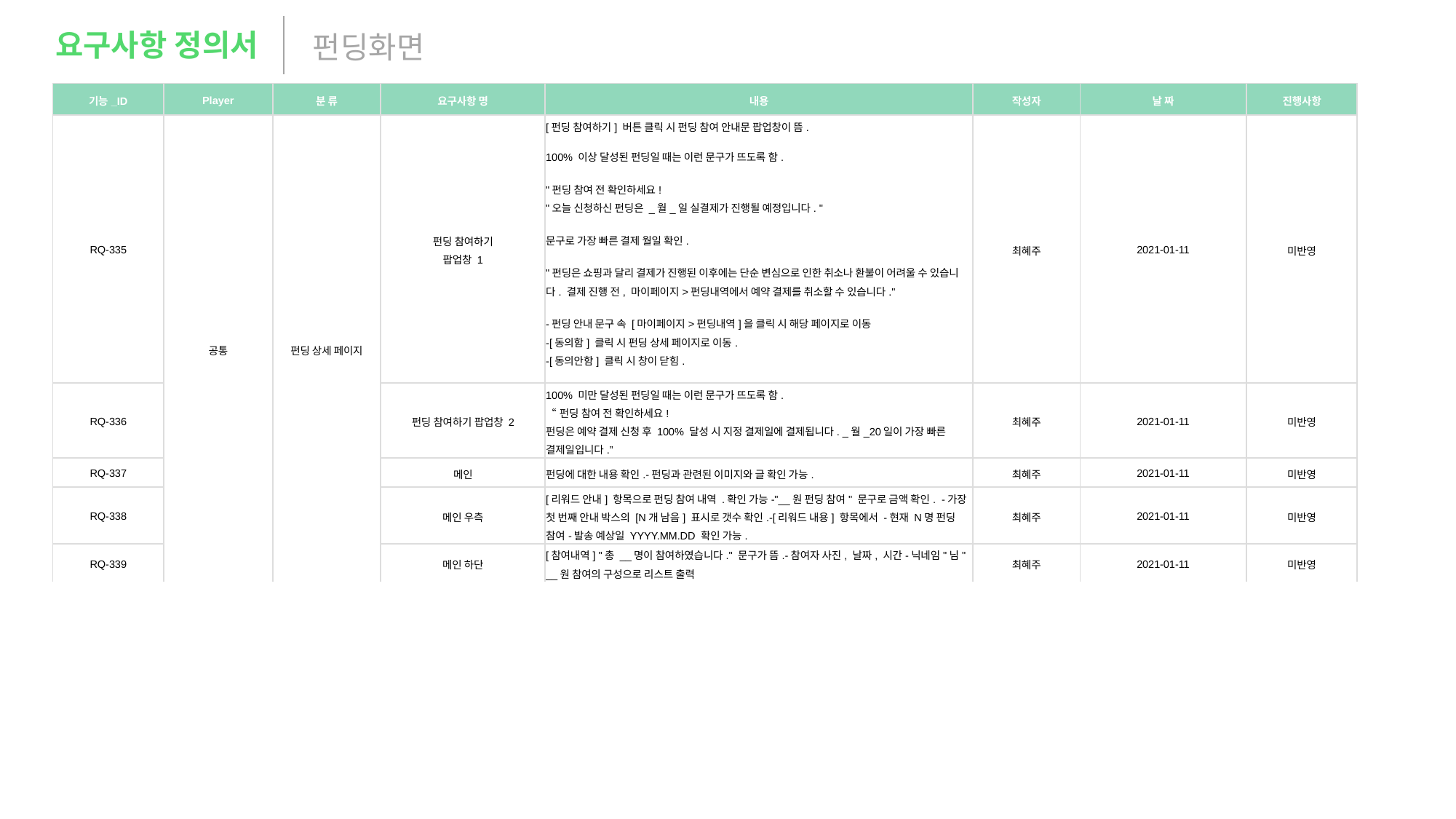

요구사항 정의서
펀딩화면
| 기능\_ID | Player | 분 류 | 요구사항 명 | 내용 | 작성자 | 날 짜 | 진행사항 |
| --- | --- | --- | --- | --- | --- | --- | --- |
| RQ-335 | 공통 | 펀딩 상세 페이지 | 펀딩 참여하기 팝업창 1 | [펀딩 참여하기] 버튼 클릭 시 펀딩 참여 안내문 팝업창이 뜸. 100% 이상 달성된 펀딩일 때는 이런 문구가 뜨도록 함. "펀딩 참여 전 확인하세요! "오늘 신청하신 펀딩은 \_월\_일 실결제가 진행될 예정입니다. " 문구로 가장 빠른 결제 월일 확인. "펀딩은 쇼핑과 달리 결제가 진행된 이후에는 단순 변심으로 인한 취소나 환불이 어려울 수 있습니다. 결제 진행 전, 마이페이지>펀딩내역에서 예약 결제를 취소할 수 있습니다." -펀딩 안내 문구 속 [마이페이지>펀딩내역]을 클릭 시 해당 페이지로 이동 -[동의함] 클릭 시 펀딩 상세 페이지로 이동. -[동의안함] 클릭 시 창이 닫힘. | 최혜주 | 2021-01-11 | 미반영 |
| RQ-336 |  |  | 펀딩 참여하기 팝업창 2 | 100% 미만 달성된 펀딩일 때는 이런 문구가 뜨도록 함. “펀딩 참여 전 확인하세요! 펀딩은 예약 결제 신청 후 100% 달성 시 지정 결제일에 결제됩니다. \_월\_20일이 가장 빠른 결제일입니다.” | 최혜주 | 2021-01-11 | 미반영 |
| RQ-337 |  |  | 메인 | 펀딩에 대한 내용 확인. -펀딩과 관련된 이미지와 글 확인 가능. | 최혜주 | 2021-01-11 | 미반영 |
| RQ-338 |  |  | 메인 우측 | [리워드 안내] 항목으로 펀딩 참여 내역 .확인 가능 -"\_\_원 펀딩 참여" 문구로 금액 확인.  -가장 첫 번째 안내 박스의 [N개 남음] 표시로 갯수 확인. -[리워드 내용] 항목에서  -현재 N명 펀딩 참여 -발송 예상일 YYYY.MM.DD 확인 가능. | 최혜주 | 2021-01-11 | 미반영 |
| RQ-339 |  |  | 메인 하단 | [참여내역] "총 \_\_명이 참여하였습니다." 문구가 뜸. -참여자 사진, 날짜, 시간 -닉네임"님" \_\_원 참여의 구성으로 리스트 출력 | 최혜주 | 2021-01-11 | 미반영 |